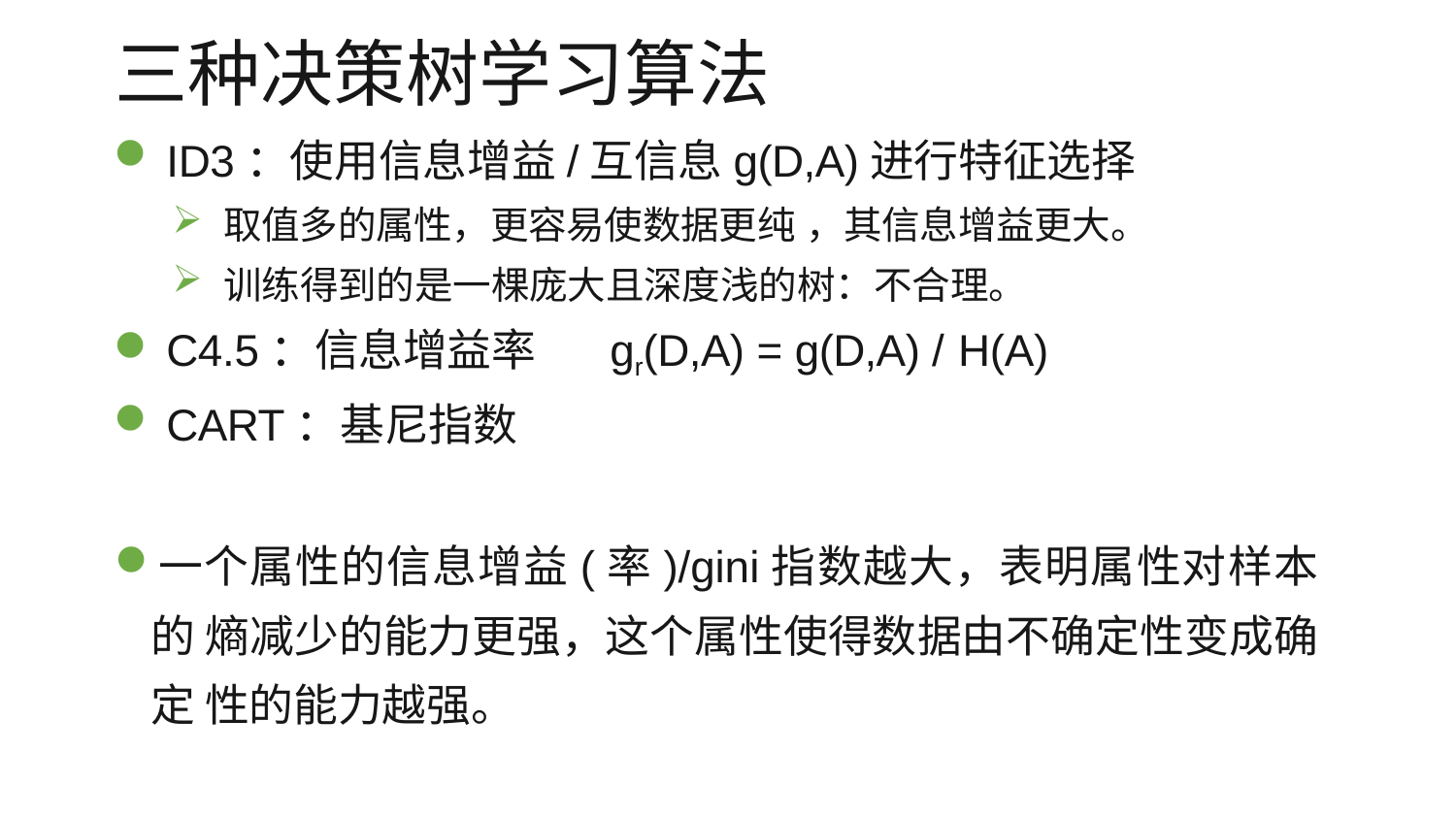

# 三种决策树学习算法
ID3：使用信息增益/互信息g(D,A)进行特征选择
取值多的属性，更容易使数据更纯 ，其信息增益更大。
训练得到的是一棵庞大且深度浅的树：不合理。
C4.5：信息增益率	gr(D,A) = g(D,A) / H(A)
CART：基尼指数

一个属性的信息增益(率)/gini指数越大，表明属性对样本的 熵减少的能力更强，这个属性使得数据由不确定性变成确定 性的能力越强。